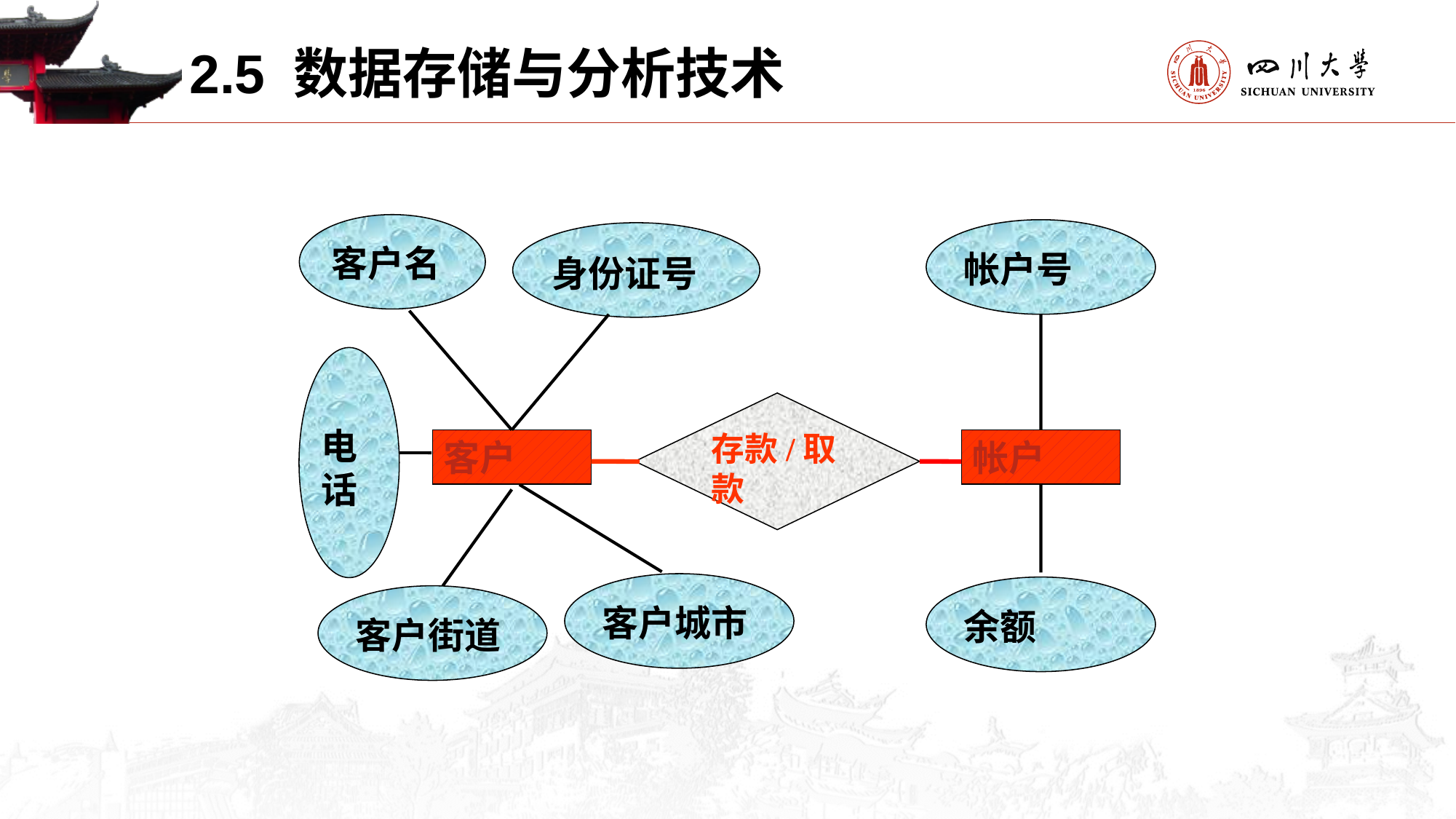

2.5 数据存储与分析技术

客户名

帐户号

身份证号

电话

存款/取款
客户
帐户

客户城市

余额

客户街道